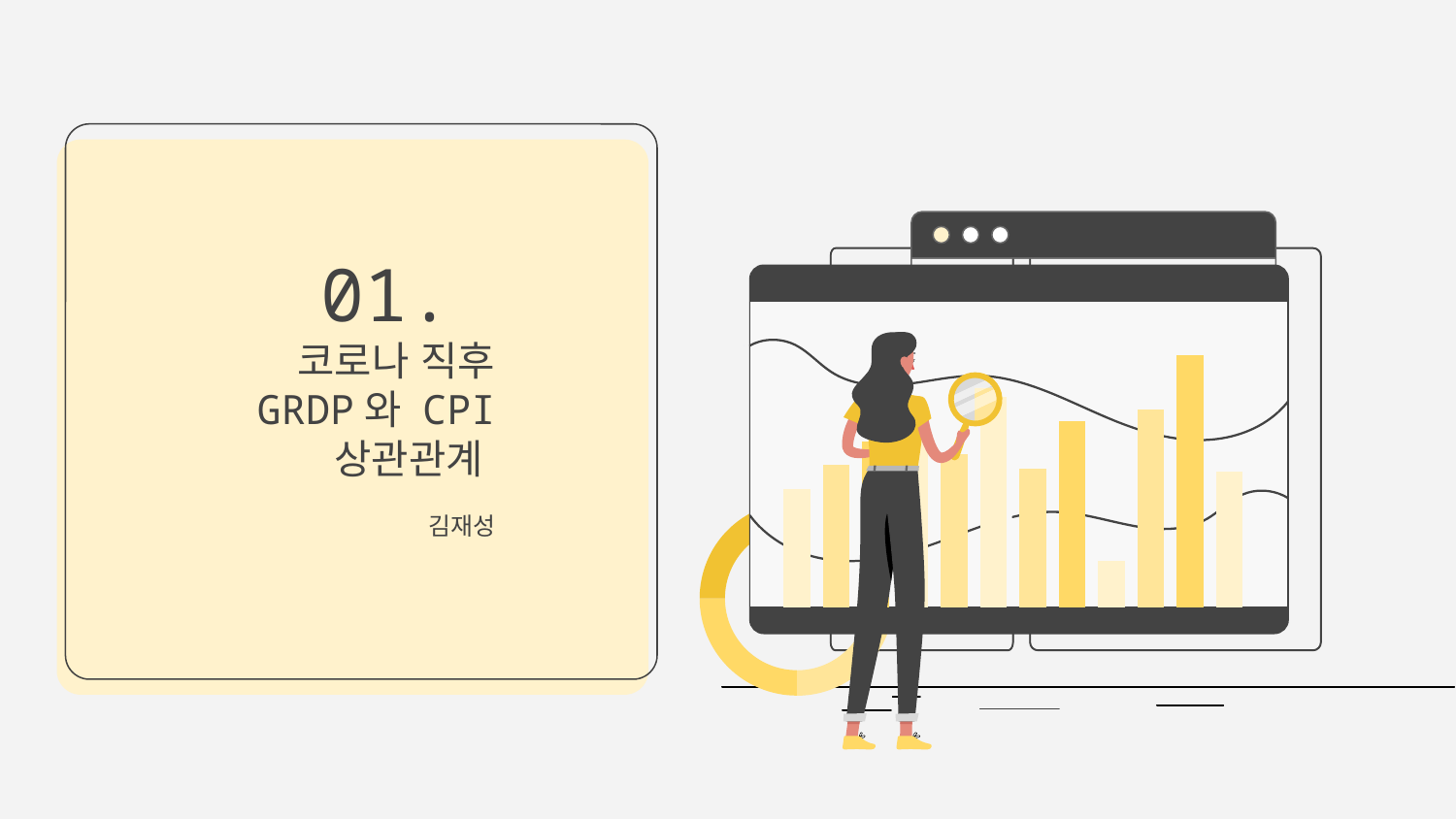

# 01. 코로나 직후 GRDP와 CPI 상관관계

김재성